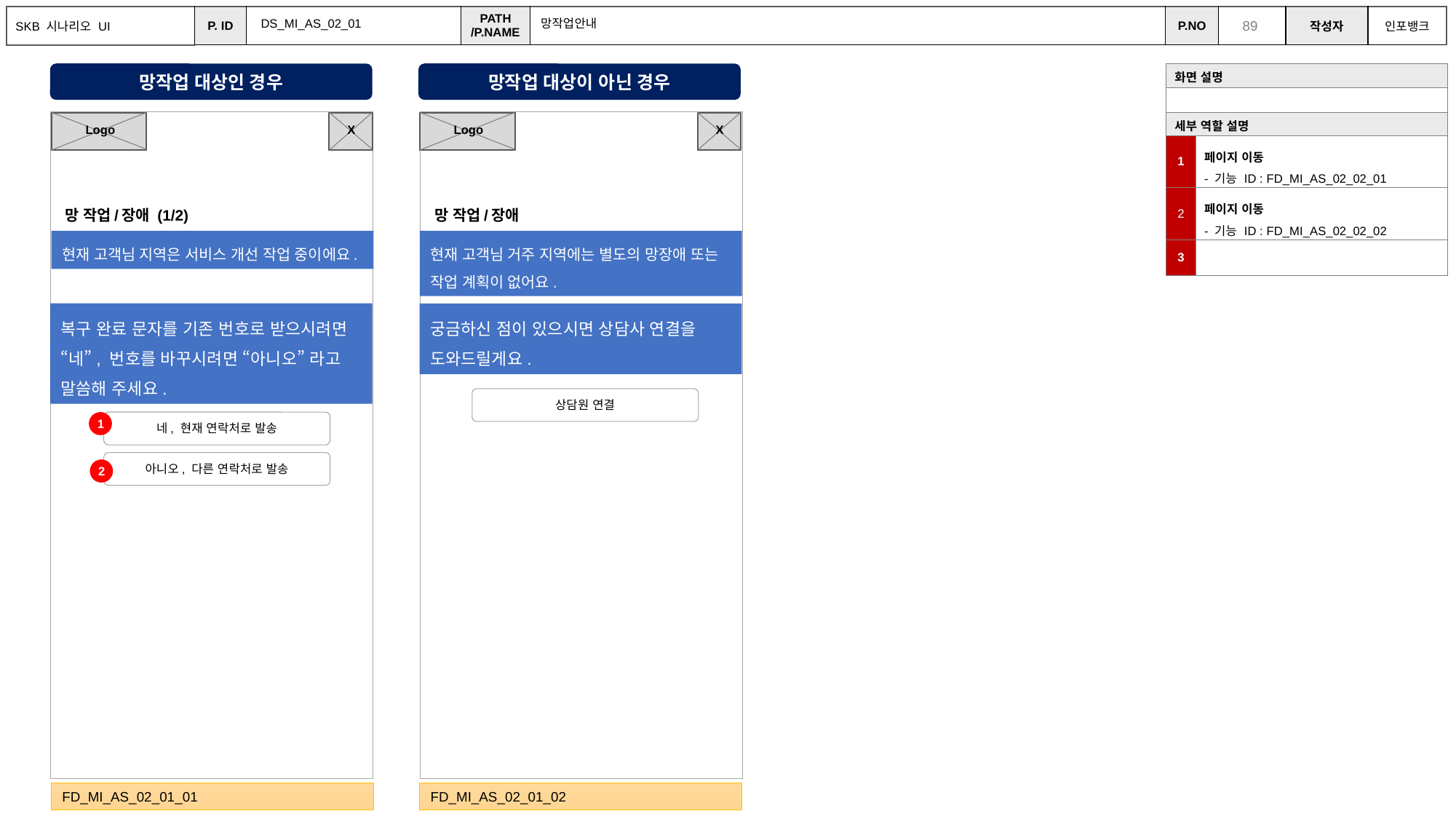

DS_MI_AS_02_01
망작업안내
망작업 대상인 경우
망작업 대상이 아닌 경우
| 화면 설명 |  |
| --- | --- |
|  |  |
| 세부 역할 설명 |  |
| 1 | 페이지 이동 - 기능 ID : FD\_MI\_AS\_02\_02\_01 |
| 2 | 페이지 이동 - 기능 ID : FD\_MI\_AS\_02\_02\_02 |
| 3 |  |

X

X

Logo

Logo
망 작업/장애 (1/2)
망 작업/장애
현재 고객님 지역은 서비스 개선 작업 중이에요.
현재 고객님 거주 지역에는 별도의 망장애 또는 작업 계획이 없어요.
복구 완료 문자를 기존 번호로 받으시려면 “네”, 번호를 바꾸시려면 “아니오” 라고 말씀해 주세요.
궁금하신 점이 있으시면 상담사 연결을 도와드릴게요.

상담원 연결

네, 현재 연락처로 발송
1

아니오, 다른 연락처로 발송
2
FD_MI_AS_02_01_01
FD_MI_AS_02_01_02